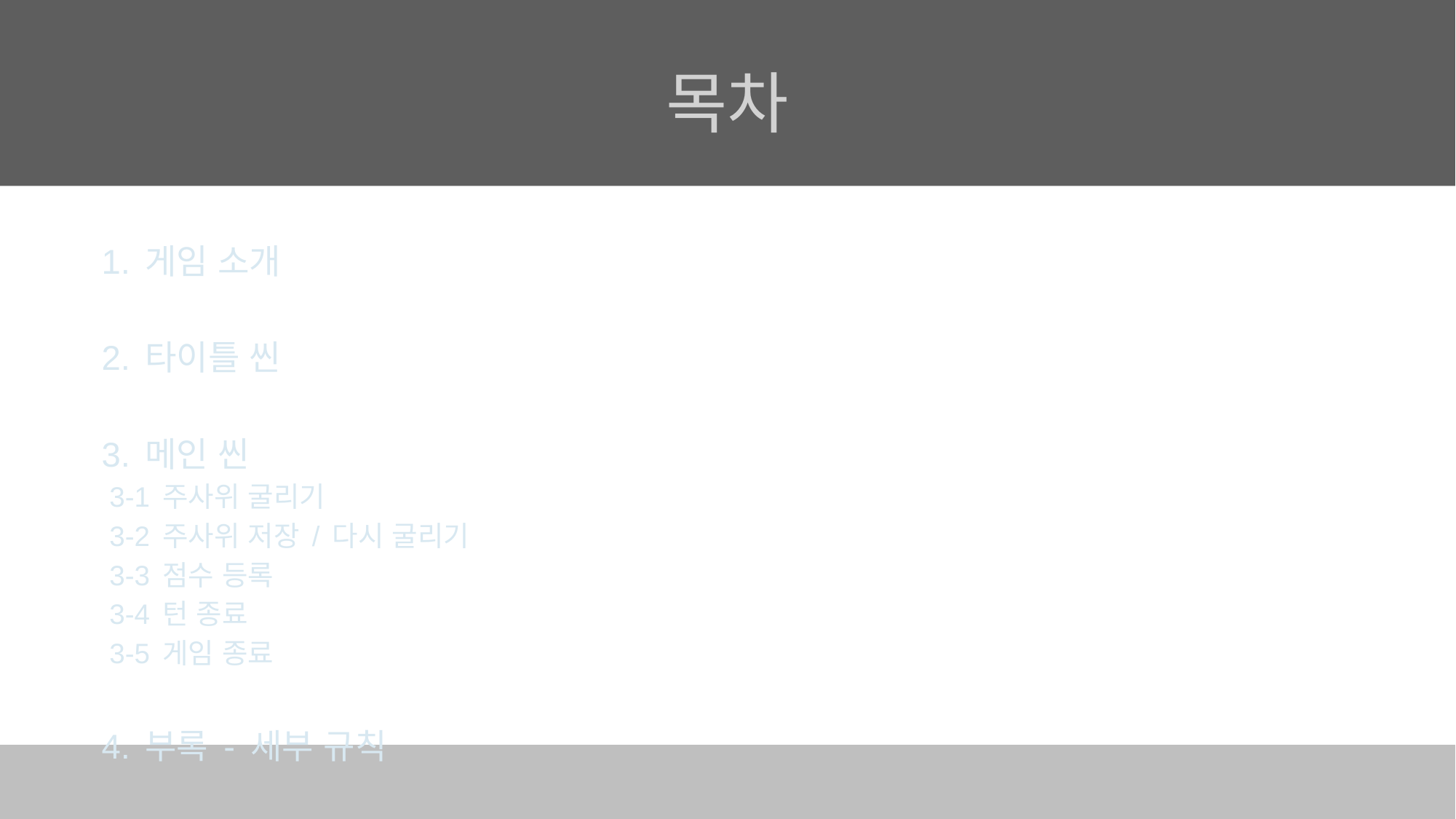

# 목차

 게임 소개

 타이틀 씬

 메인 씬
 3-1 주사위 굴리기
 3-2 주사위 저장 / 다시 굴리기
 3-3 점수 등록
 3-4 턴 종료
 3-5 게임 종료

 부록 - 세부 규칙